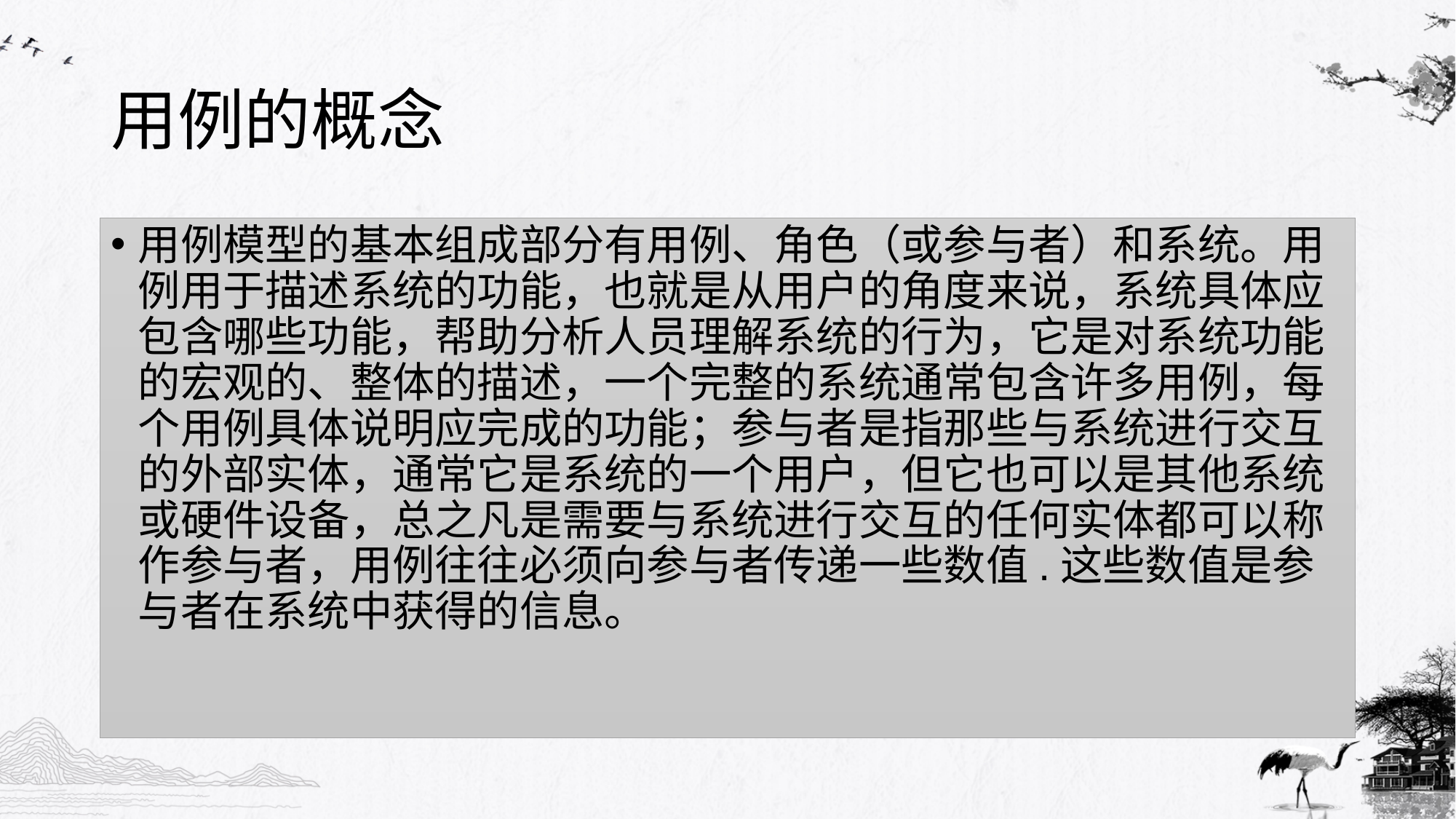

# 用例的概念
用例模型的基本组成部分有用例、角色（或参与者）和系统。用例用于描述系统的功能，也就是从用户的角度来说，系统具体应包含哪些功能，帮助分析人员理解系统的行为，它是对系统功能的宏观的、整体的描述，一个完整的系统通常包含许多用例，每个用例具体说明应完成的功能；参与者是指那些与系统进行交互的外部实体，通常它是系统的一个用户，但它也可以是其他系统或硬件设备，总之凡是需要与系统进行交互的任何实体都可以称作参与者，用例往往必须向参与者传递一些数值.这些数值是参与者在系统中获得的信息。